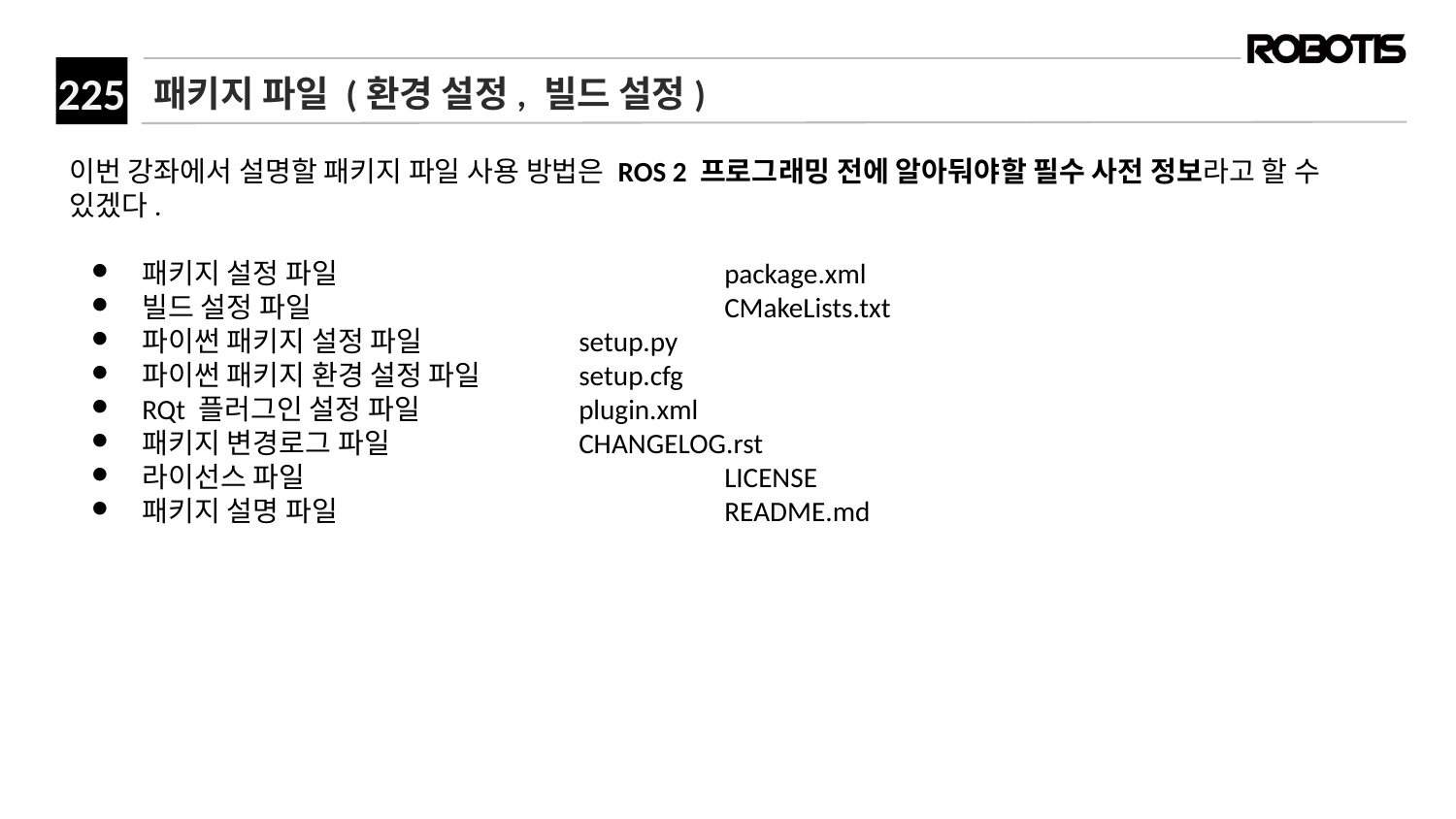

# 패키지 파일 (환경 설정, 빌드 설정)
이번 강좌에서 설명할 패키지 파일 사용 방법은 ROS 2 프로그래밍 전에 알아둬야할 필수 사전 정보라고 할 수 있겠다.

패키지 설정 파일 			package.xml
빌드 설정 파일 			CMakeLists.txt
파이썬 패키지 설정 파일		setup.py
파이썬 패키지 환경 설정 파일	setup.cfg
RQt 플러그인 설정 파일		plugin.xml
패키지 변경로그 파일		CHANGELOG.rst
라이선스 파일			LICENSE
패키지 설명 파일			README.md